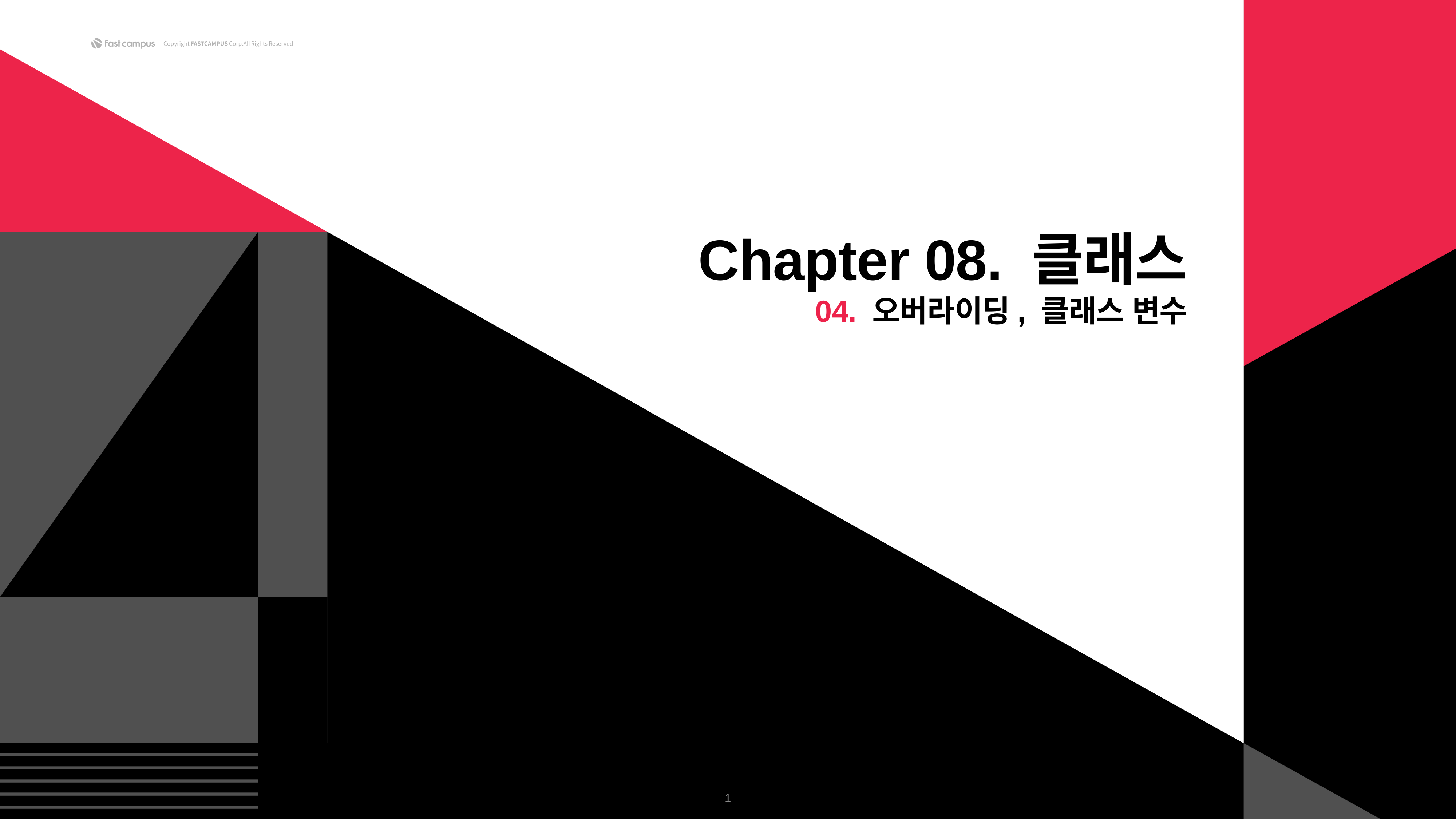

Chapter 08. 클래스
04. 오버라이딩, 클래스 변수
1